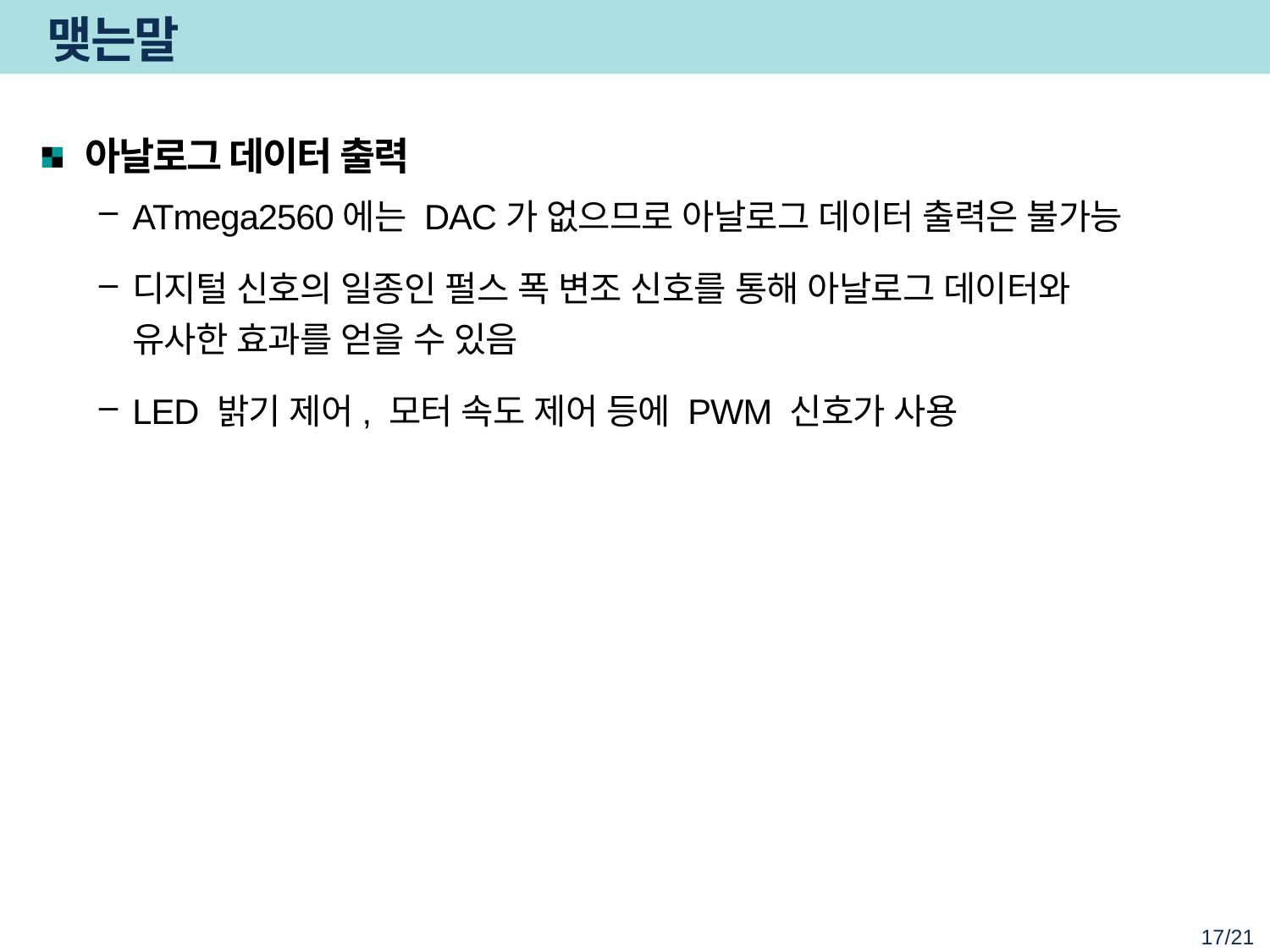

# 맺는말
아날로그 데이터 출력
ATmega2560에는 DAC가 없으므로 아날로그 데이터 출력은 불가능
디지털 신호의 일종인 펄스 폭 변조 신호를 통해 아날로그 데이터와 유사한 효과를 얻을 수 있음
LED 밝기 제어, 모터 속도 제어 등에 PWM 신호가 사용